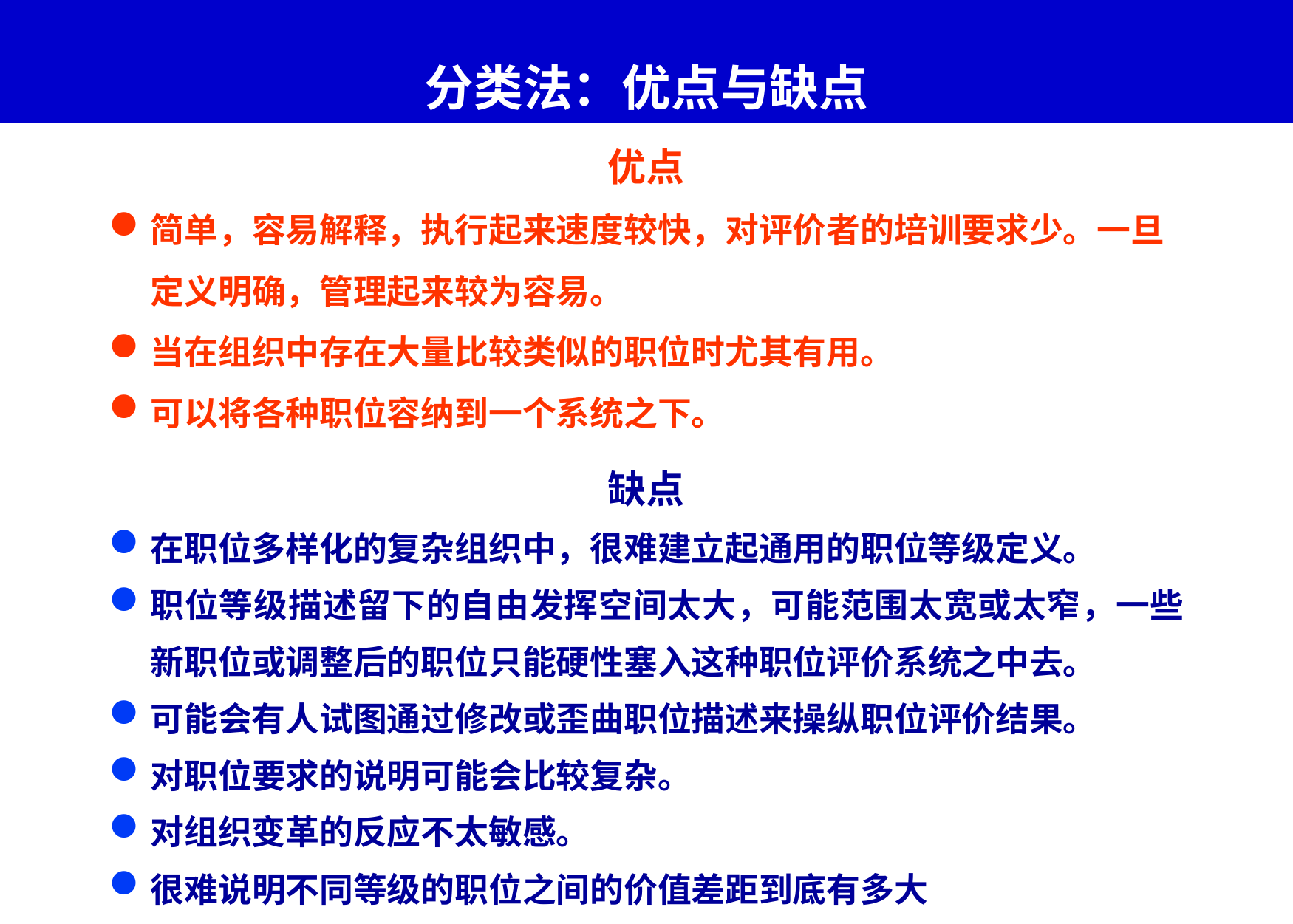

# 分类法：优点与缺点
优点
简单，容易解释，执行起来速度较快，对评价者的培训要求少。一旦定义明确，管理起来较为容易。
当在组织中存在大量比较类似的职位时尤其有用。
可以将各种职位容纳到一个系统之下。
缺点
在职位多样化的复杂组织中，很难建立起通用的职位等级定义。
职位等级描述留下的自由发挥空间太大，可能范围太宽或太窄，一些新职位或调整后的职位只能硬性塞入这种职位评价系统之中去。
可能会有人试图通过修改或歪曲职位描述来操纵职位评价结果。
对职位要求的说明可能会比较复杂。
对组织变革的反应不太敏感。
很难说明不同等级的职位之间的价值差距到底有多大